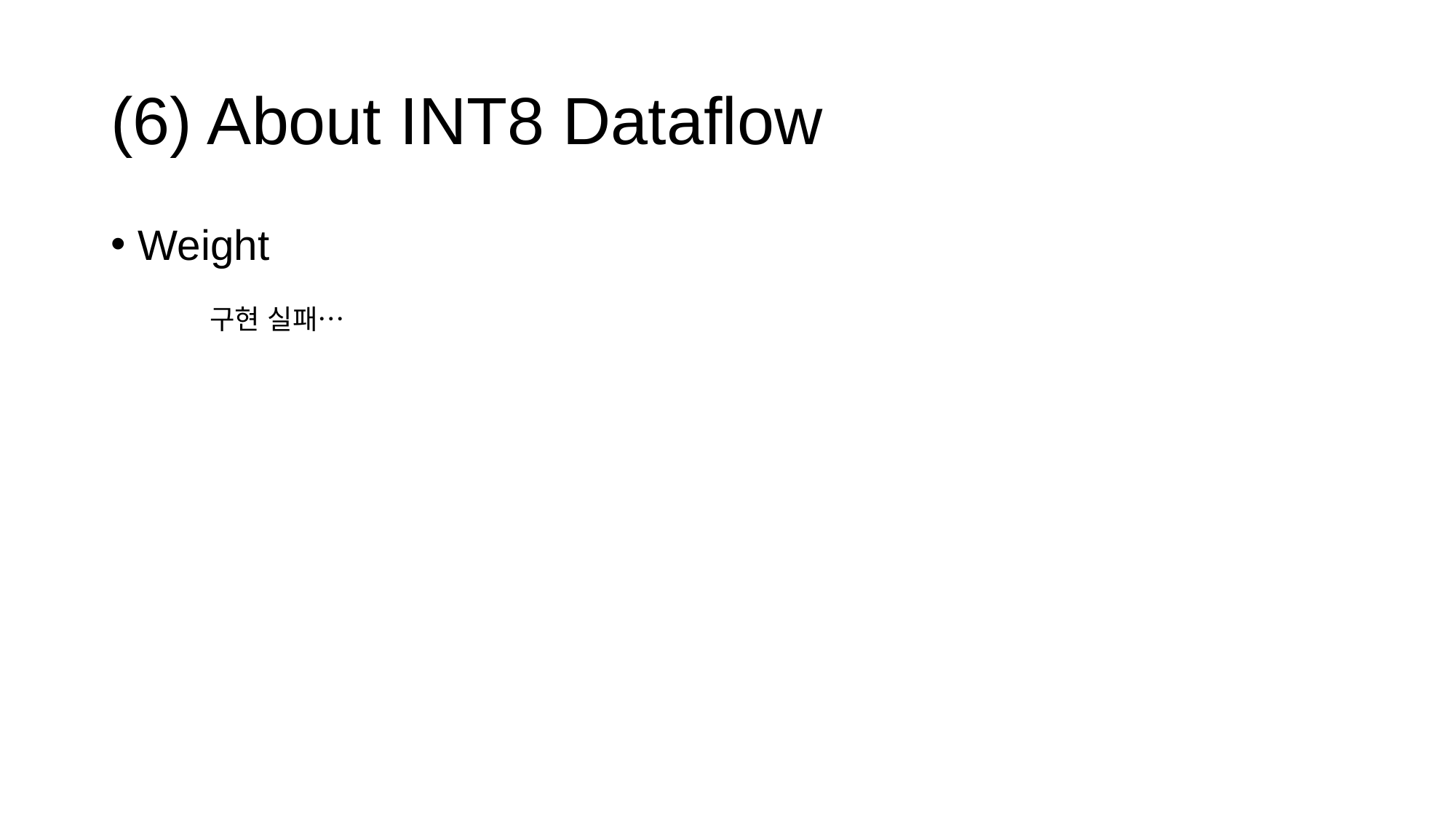

# (6) About INT8 Dataflow
Weight
구현 실패…